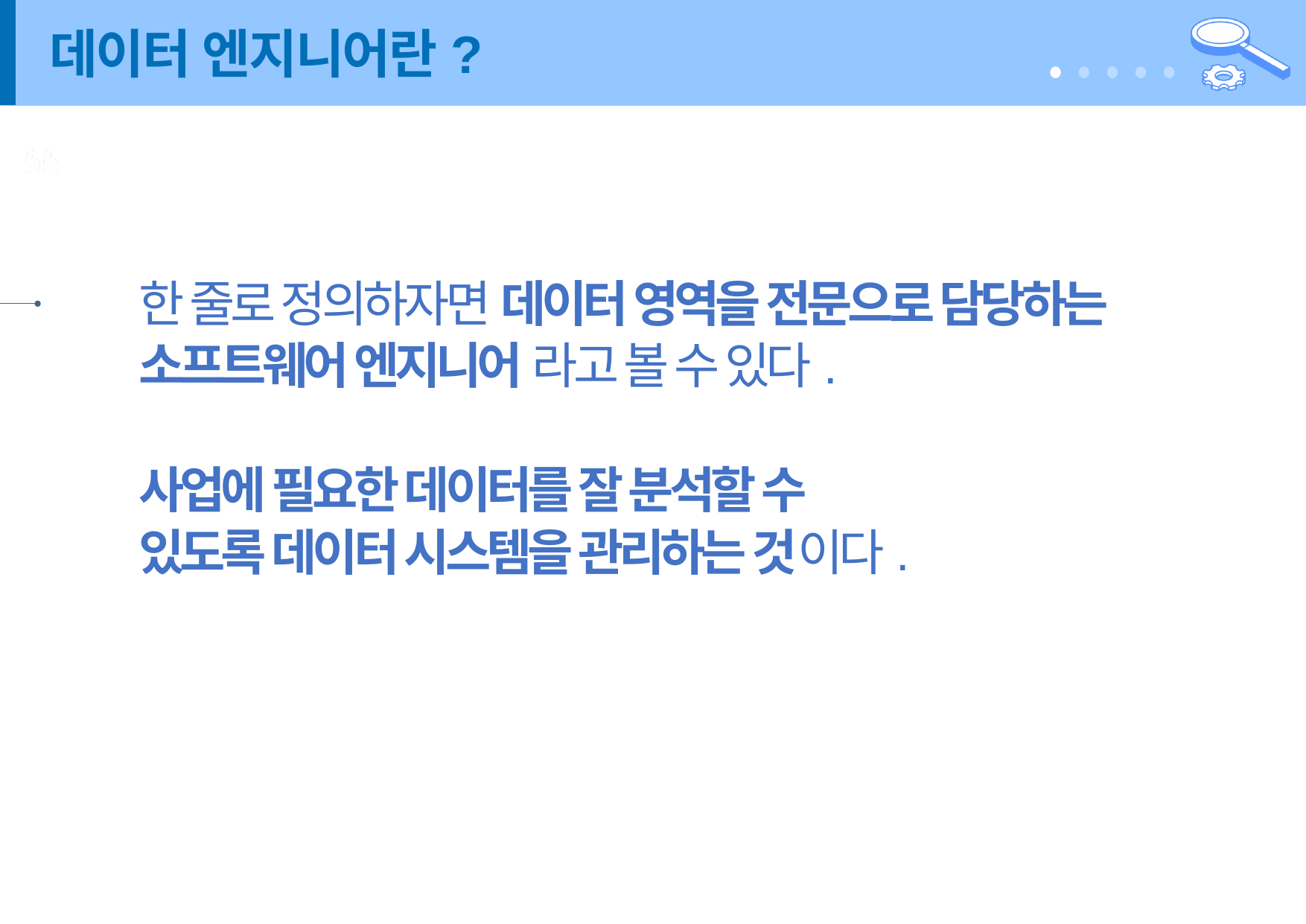

# 데이터 엔지니어란?
한 줄로 정의하자면 데이터 영역을 전문으로 담당하는
소프트웨어 엔지니어 라고 볼 수 있다.

사업에 필요한 데이터를 잘 분석할 수
있도록 데이터 시스템을 관리하는 것이다.